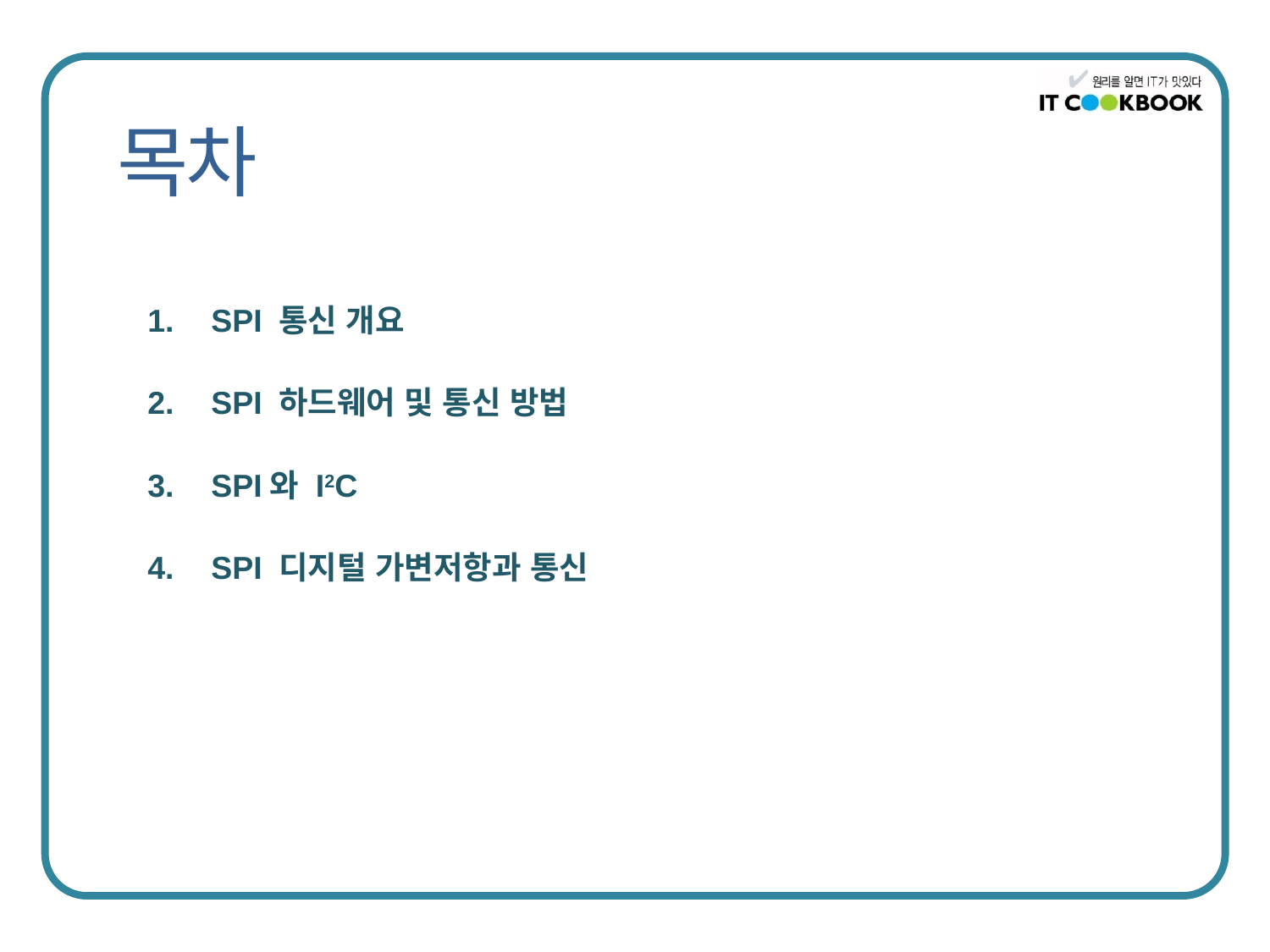

SPI 통신 개요
SPI 하드웨어 및 통신 방법
SPI와 I2C
SPI 디지털 가변저항과 통신